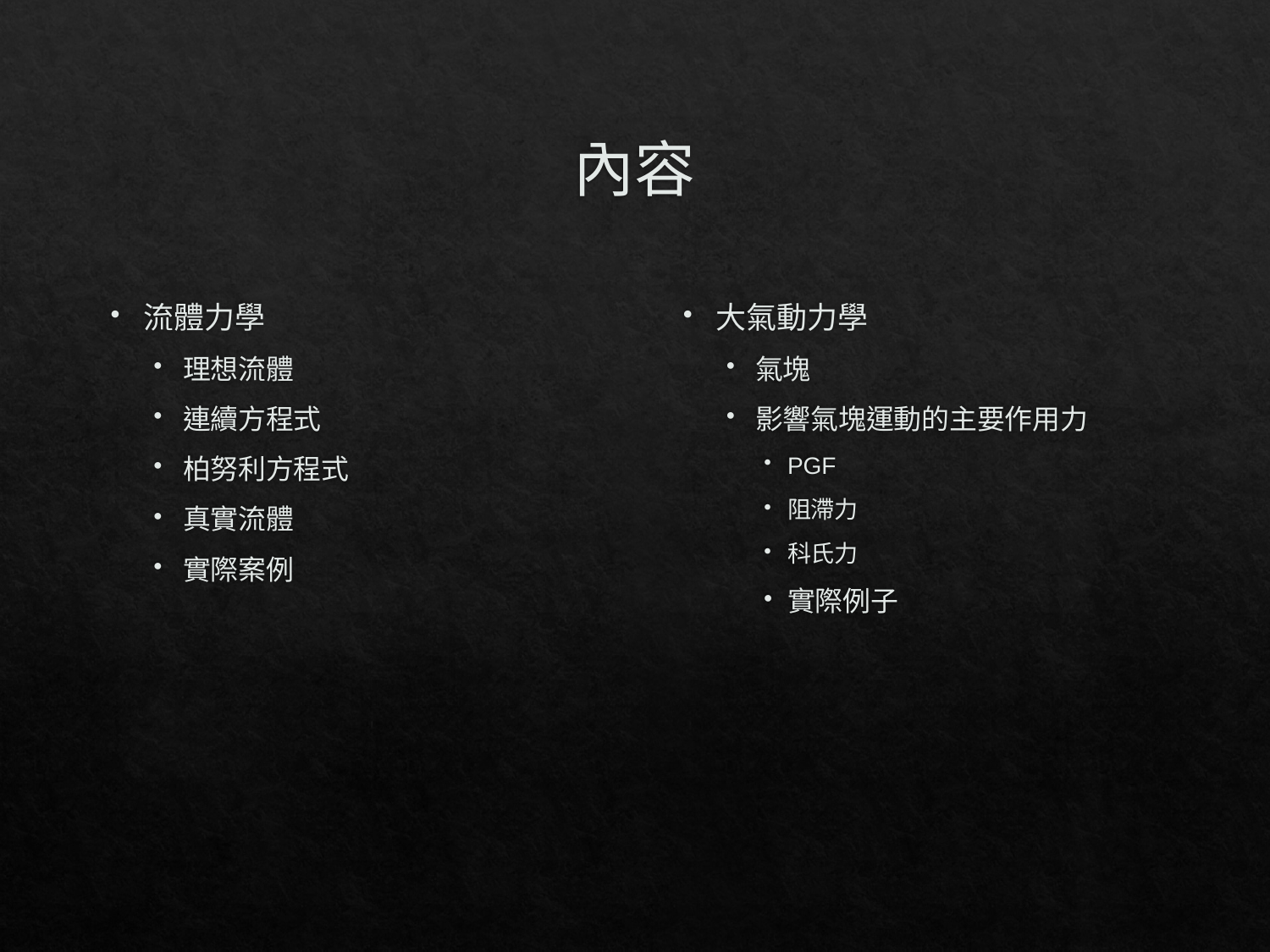

# 內容
流體力學
理想流體
連續方程式
柏努利方程式
真實流體
實際案例
大氣動力學
氣塊
影響氣塊運動的主要作用力
PGF
阻滯力
科氏力
實際例子